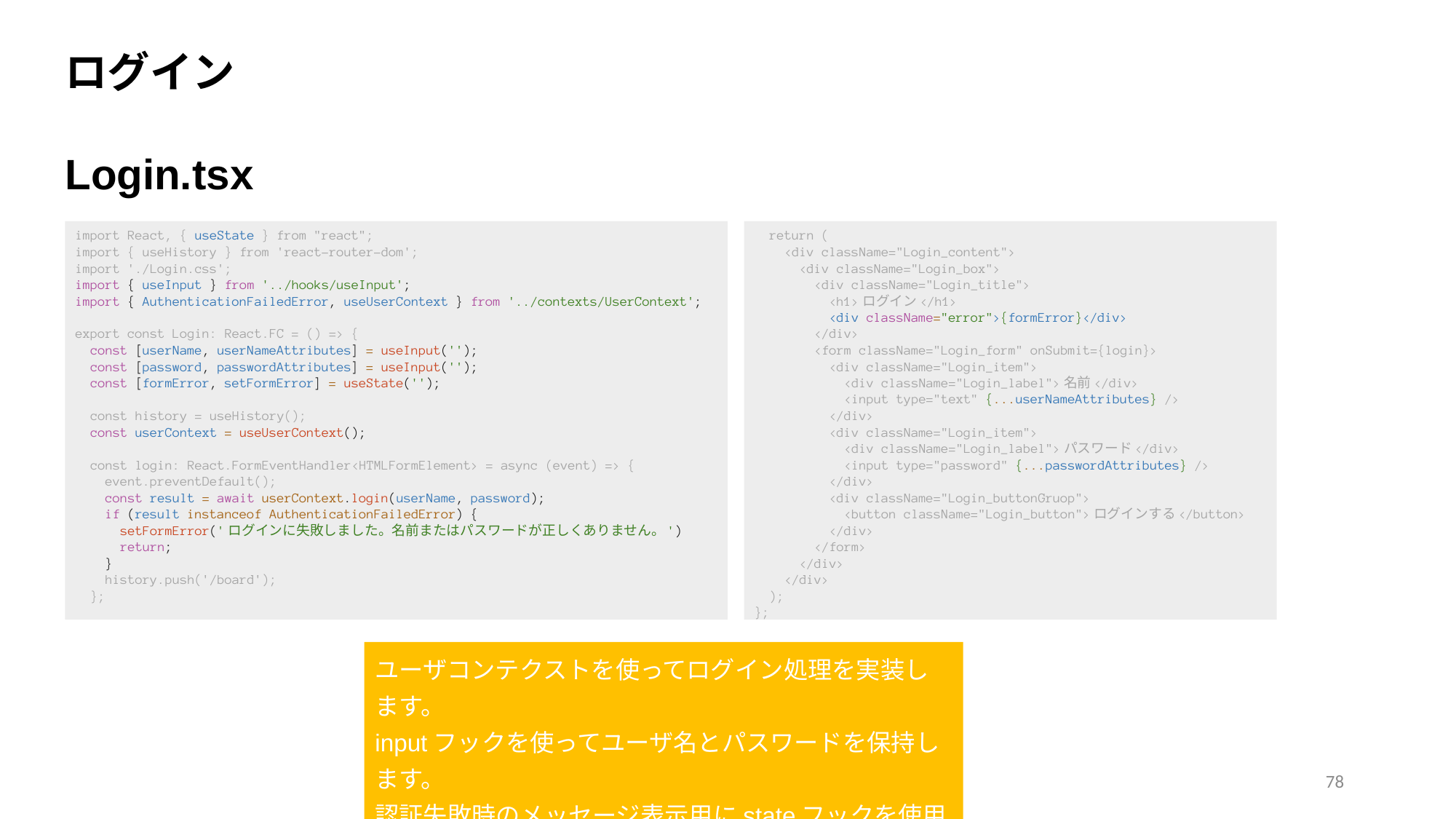

ログイン

Login.tsx
import React, { useState } from "react";
import { useHistory } from 'react-router-dom';
import './Login.css';
import { useInput } from '../hooks/useInput';
import { AuthenticationFailedError, useUserContext } from '../contexts/UserContext';
export const Login: React.FC = () => {
  const [userName, userNameAttributes] = useInput('');
  const [password, passwordAttributes] = useInput('');
  const [formError, setFormError] = useState('');
  const history = useHistory();
  const userContext = useUserContext();
  const login: React.FormEventHandler<HTMLFormElement> = async (event) => {
    event.preventDefault();
    const result = await userContext.login(userName, password);
    if (result instanceof AuthenticationFailedError) {
      setFormError('ログインに失敗しました。名前またはパスワードが正しくありません。')
      return;
    }
    history.push('/board');
  };

  return (
    <div className="Login_content">
      <div className="Login_box">
        <div className="Login_title">
          <h1>ログイン</h1>
          <div className="error">{formError}</div>
        </div>
        <form className="Login_form" onSubmit={login}>
          <div className="Login_item">
            <div className="Login_label">名前</div>
            <input type="text" {...userNameAttributes} />
          </div>
          <div className="Login_item">
            <div className="Login_label">パスワード</div>
            <input type="password" {...passwordAttributes} />
          </div>
          <div className="Login_buttonGruop">
            <button className="Login_button">ログインする</button>
          </div>
        </form>
      </div>
    </div>
  );
};
ユーザコンテクストを使ってログイン処理を実装します。
inputフックを使ってユーザ名とパスワードを保持します。
認証失敗時のメッセージ表示用にstateフックを使用します。
78